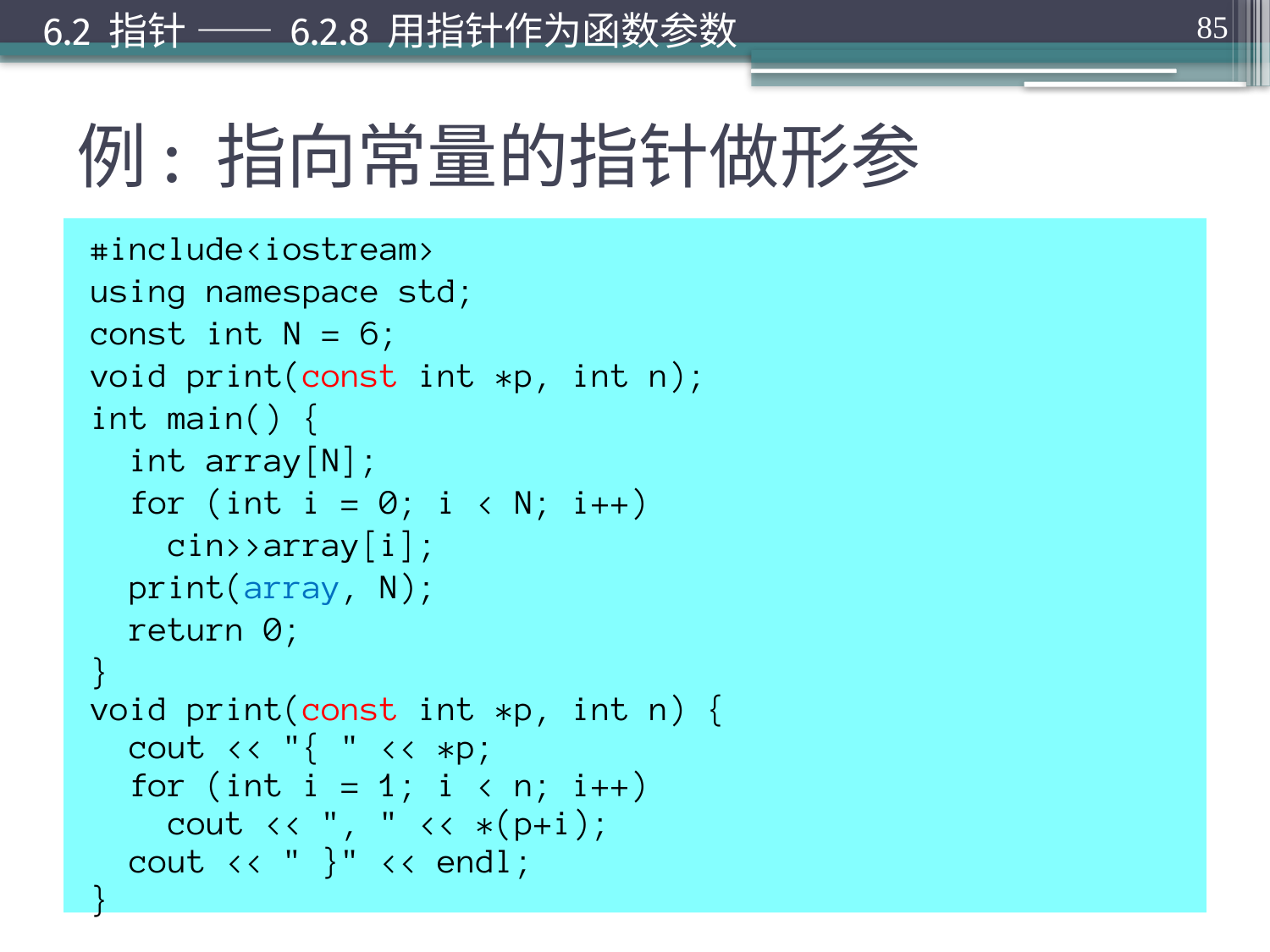

6.2 指针 —— 6.2.8 用指针作为函数参数
85
# 例: 指向常量的指针做形参
#include<iostream>
using namespace std;
const int N = 6;
void print(const int *p, int n);
int main() {
  int array[N];
  for (int i = 0; i < N; i++)
    cin>>array[i];
  print(array, N);
  return 0;
}
void print(const int *p, int n) {
  cout << "{ " << *p;
  for (int i = 1; i < n; i++)
    cout << ", " << *(p+i);
  cout << " }" << endl;
}